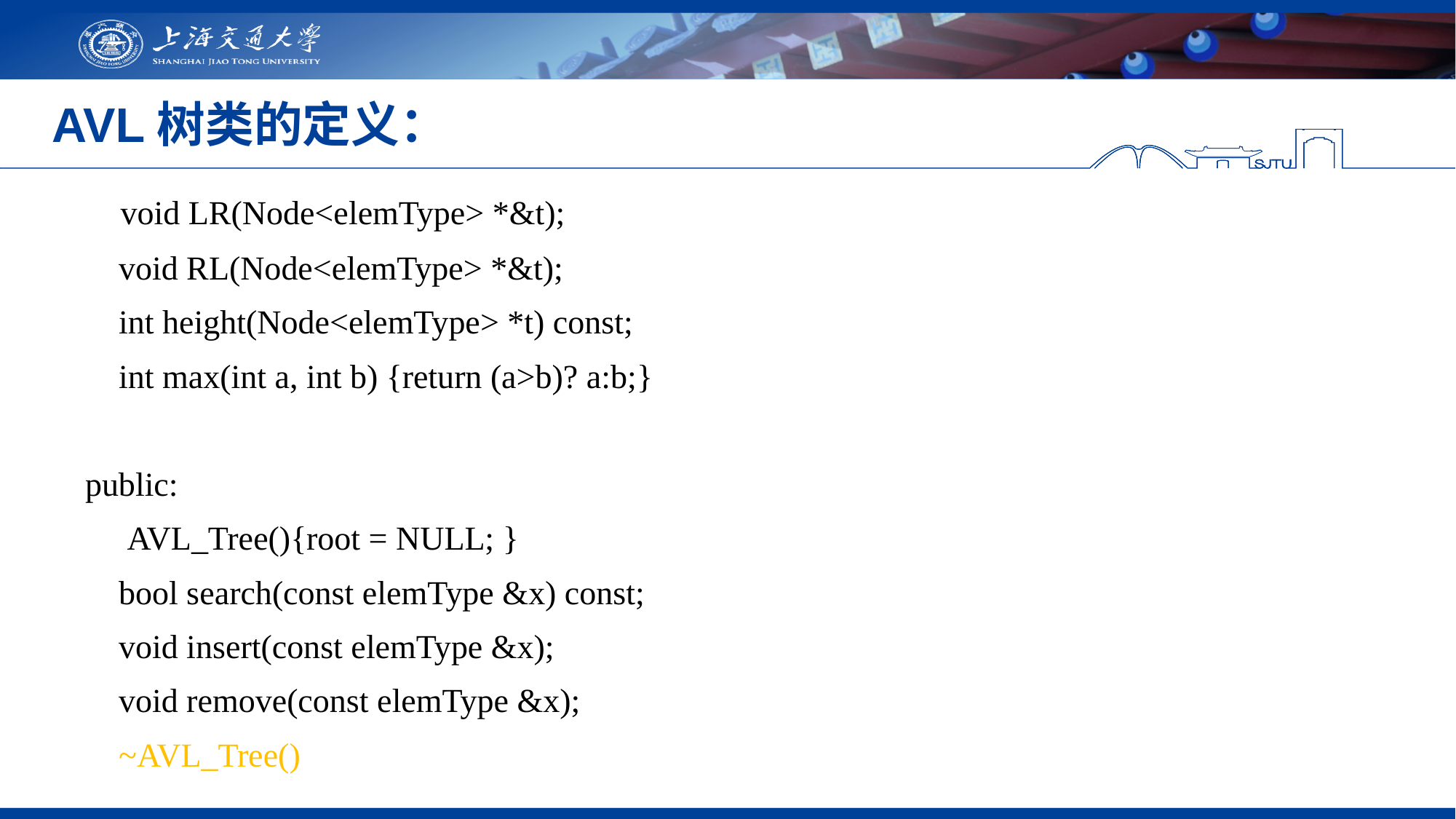

# AVL树类的定义：
       void LR(Node<elemType> *&t);
        void RL(Node<elemType> *&t);
        int height(Node<elemType> *t) const;
        int max(int a, int b) {return (a>b)? a:b;}

    public:
         AVL_Tree(){root = NULL; }
        bool search(const elemType &x) const;
        void insert(const elemType &x);
        void remove(const elemType &x);
        ~AVL_Tree()